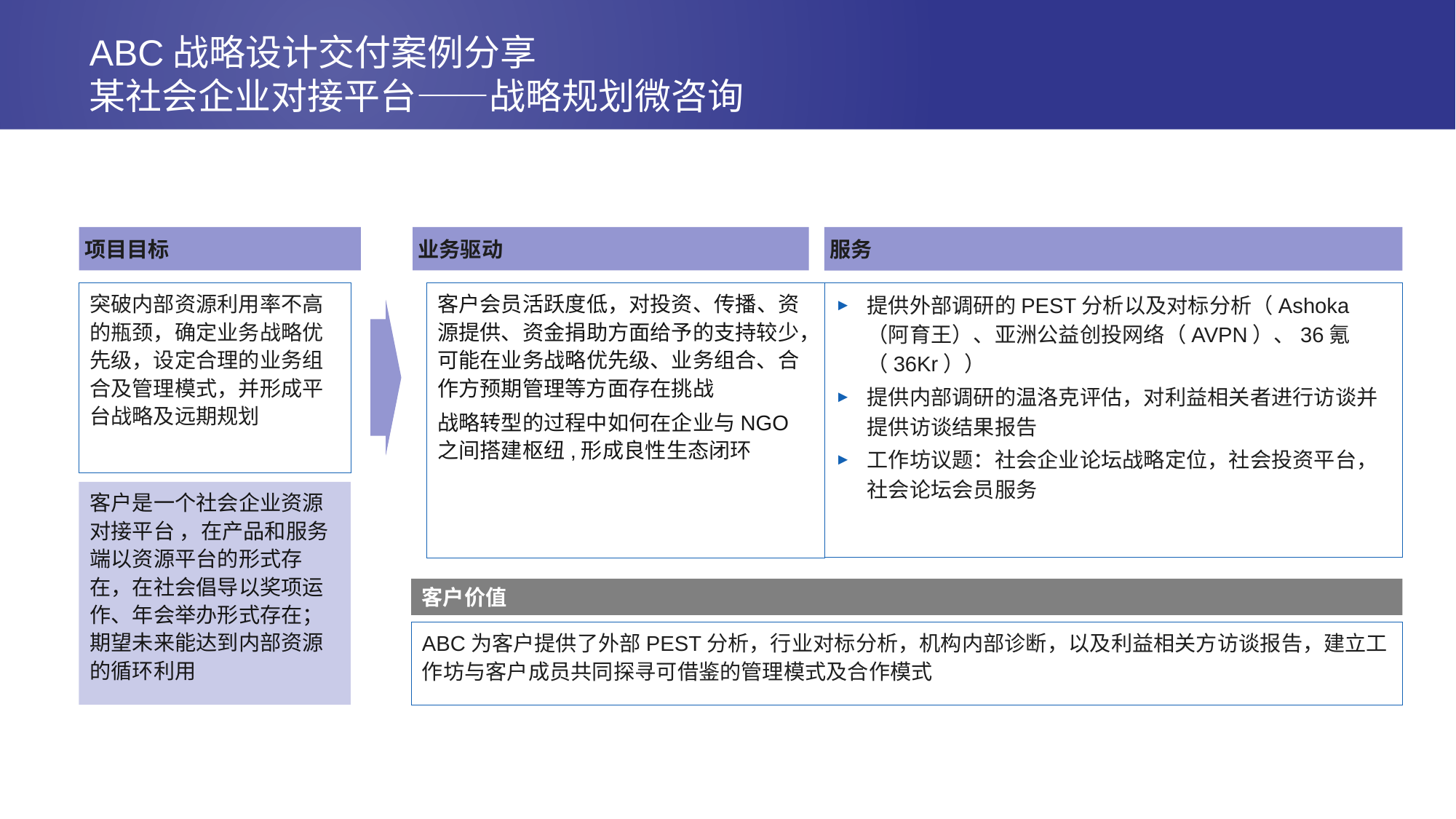

# ABC战略设计交付案例分享 某社会企业对接平台——战略规划微咨询
项目目标
业务驱动
服务
客户会员活跃度低，对投资、传播、资源提供、资金捐助方面给予的支持较少，可能在业务战略优先级、业务组合、合作方预期管理等方面存在挑战
战略转型的过程中如何在企业与NGO之间搭建枢纽,形成良性生态闭环

提供外部调研的PEST分析以及对标分析（Ashoka（阿育王）、亚洲公益创投网络（AVPN）、36氪（36Kr））
提供内部调研的温洛克评估，对利益相关者进行访谈并提供访谈结果报告
工作坊议题：社会企业论坛战略定位，社会投资平台，社会论坛会员服务
突破内部资源利用率不高的瓶颈，确定业务战略优先级，设定合理的业务组合及管理模式，并形成平台战略及远期规划

客户是一个社会企业资源对接平台 ，在产品和服务端以资源平台的形式存在，在社会倡导以奖项运作、年会举办形式存在；期望未来能达到内部资源的循环利用
客户价值
ABC为客户提供了外部PEST分析，行业对标分析，机构内部诊断，以及利益相关方访谈报告，建立工作坊与客户成员共同探寻可借鉴的管理模式及合作模式